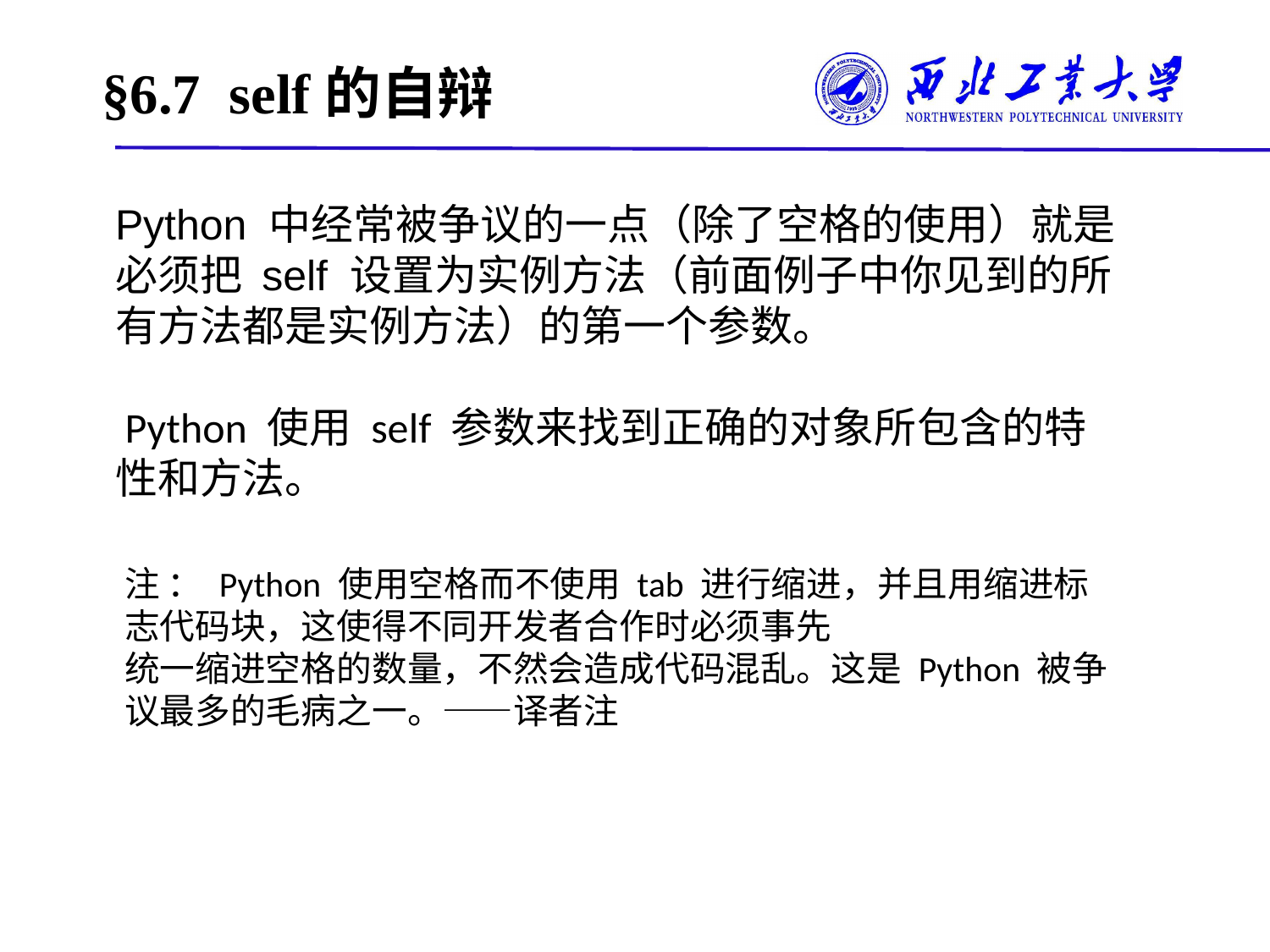

# §6.7  self的自辩
Python 中经常被争议的一点（除了空格的使用）就是必须把 self 设置为实例方法（前面例子中你见到的所有方法都是实例方法）的第一个参数。

 Python 使用 self 参数来找到正确的对象所包含的特性和方法。
注 ： Python 使用空格而不使用 tab 进行缩进，并且用缩进标志代码块，这使得不同开发者合作时必须事先
统一缩进空格的数量，不然会造成代码混乱。这是 Python 被争议最多的毛病之一。——译者注